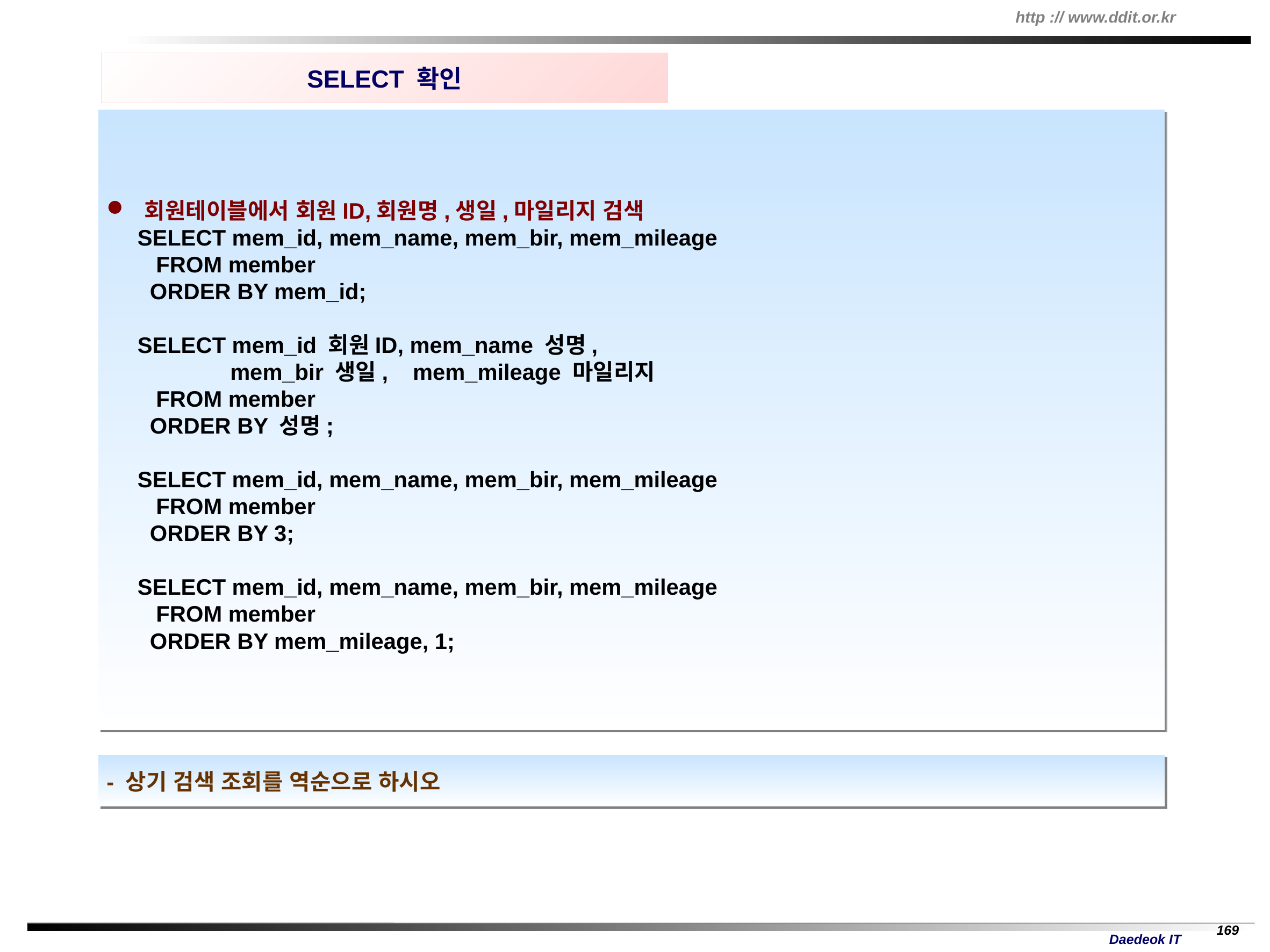

SELECT 확인
  회원테이블에서 회원ID,회원명,생일,마일리지 검색
     SELECT mem_id, mem_name, mem_bir, mem_mileage
        FROM member
       ORDER BY mem_id;

     SELECT mem_id 회원ID, mem_name 성명,
                    mem_bir 생일,    mem_mileage 마일리지
        FROM member
       ORDER BY 성명;

     SELECT mem_id, mem_name, mem_bir, mem_mileage
        FROM member
       ORDER BY 3;

     SELECT mem_id, mem_name, mem_bir, mem_mileage
        FROM member
       ORDER BY mem_mileage, 1;
- 상기 검색 조회를 역순으로 하시오